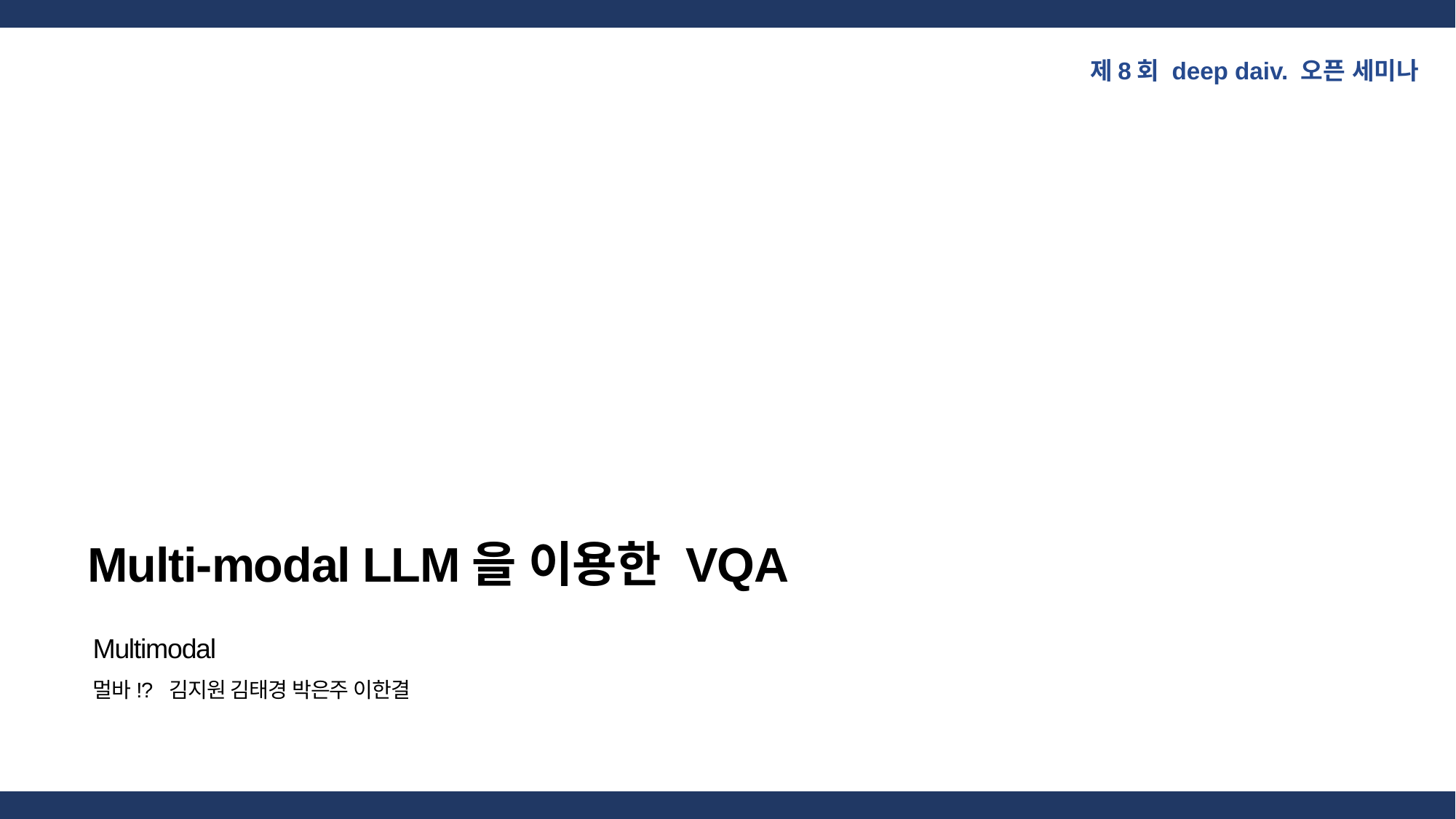

제8회 deep daiv. 오픈 세미나
Multi-modal LLM을 이용한 VQA
Multimodal
멀바!?  김지원 김태경 박은주 이한결